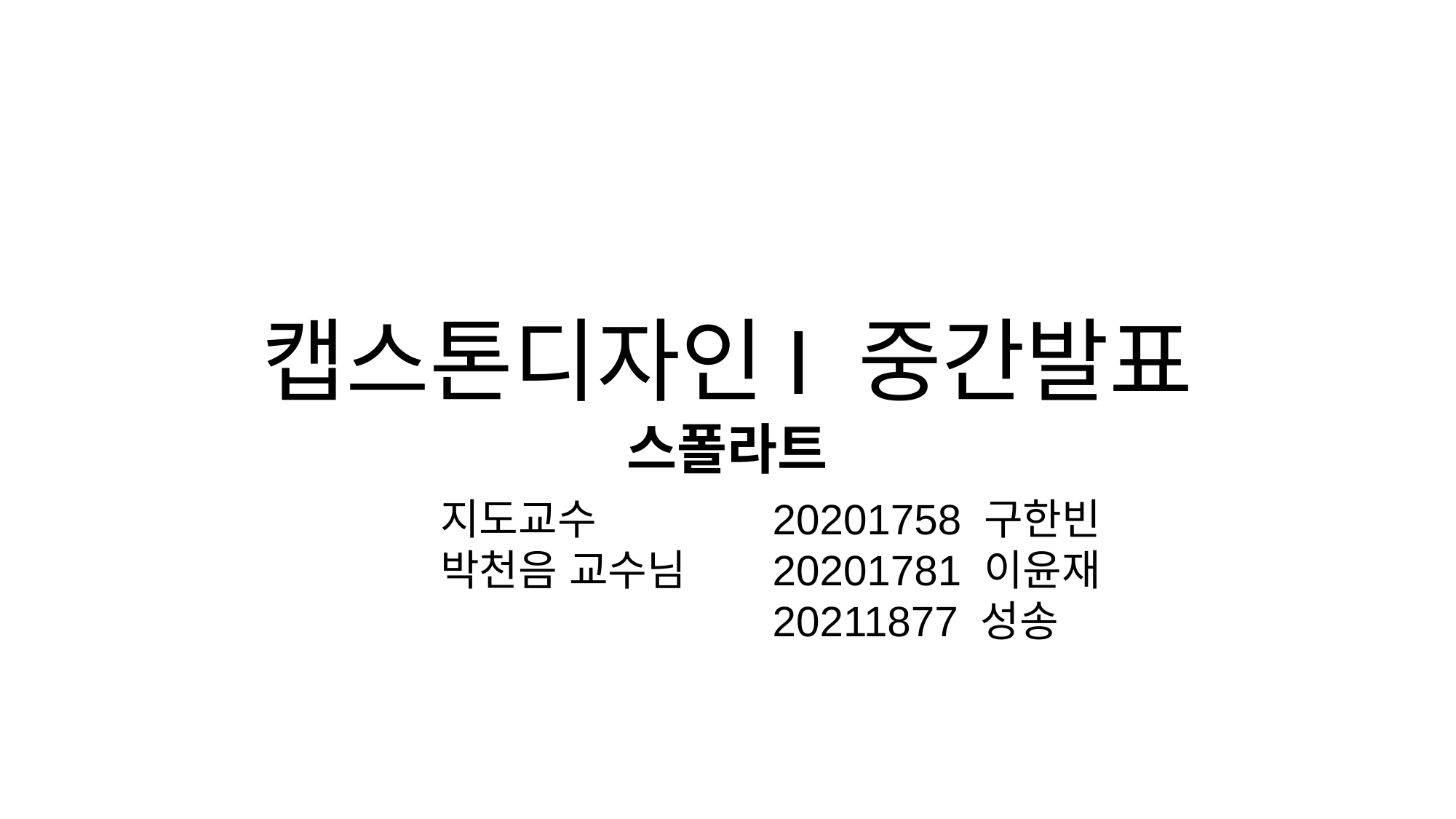

# 캡스톤디자인I 중간발표
스폴라트
지도교수
박천음 교수님
20201758 구한빈
20201781 이윤재
20211877 성송